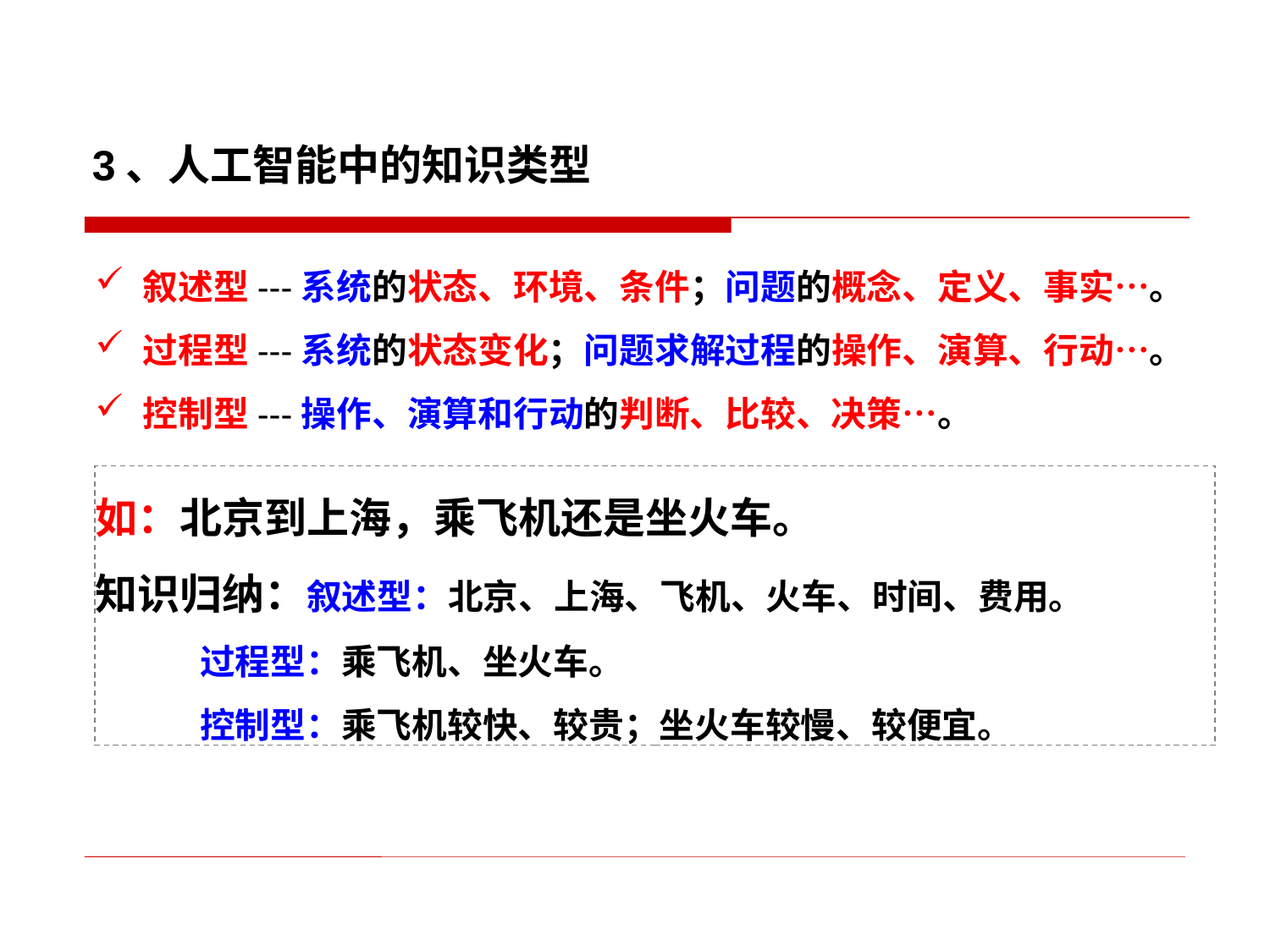

3、人工智能中的知识类型
叙述型---系统的状态、环境、条件；问题的概念、定义、事实…。
过程型---系统的状态变化；问题求解过程的操作、演算、行动…。
控制型---操作、演算和行动的判断、比较、决策…。
如：北京到上海，乘飞机还是坐火车。
知识归纳：叙述型：北京、上海、飞机、火车、时间、费用。
            过程型：乘飞机、坐火车。
            控制型：乘飞机较快、较贵；坐火车较慢、较便宜。